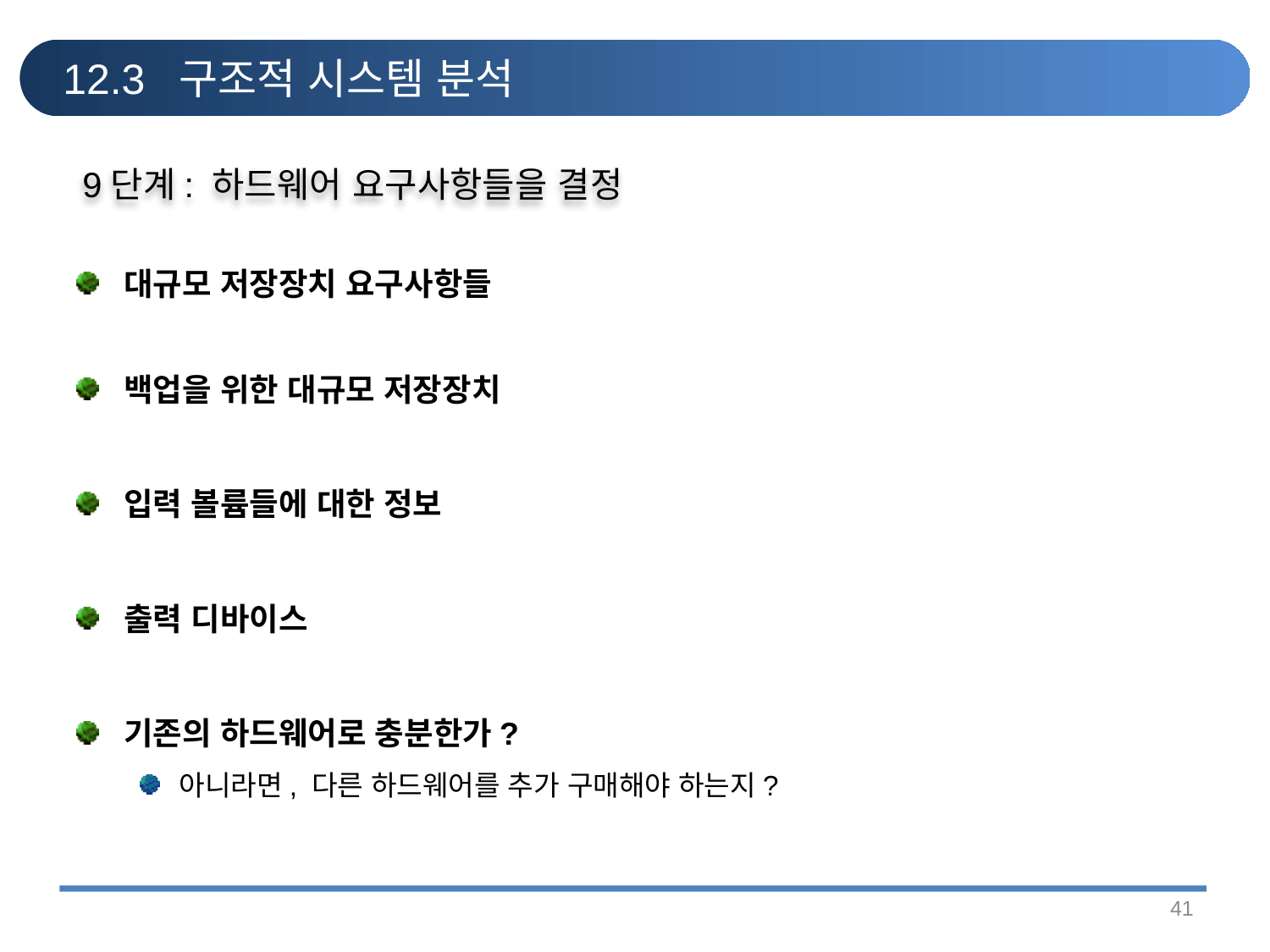

# 12.3  구조적 시스템 분석
9단계: 하드웨어 요구사항들을 결정
대규모 저장장치 요구사항들

백업을 위한 대규모 저장장치

입력 볼륨들에 대한 정보

출력 디바이스

기존의 하드웨어로 충분한가?
아니라면, 다른 하드웨어를 추가 구매해야 하는지?

41